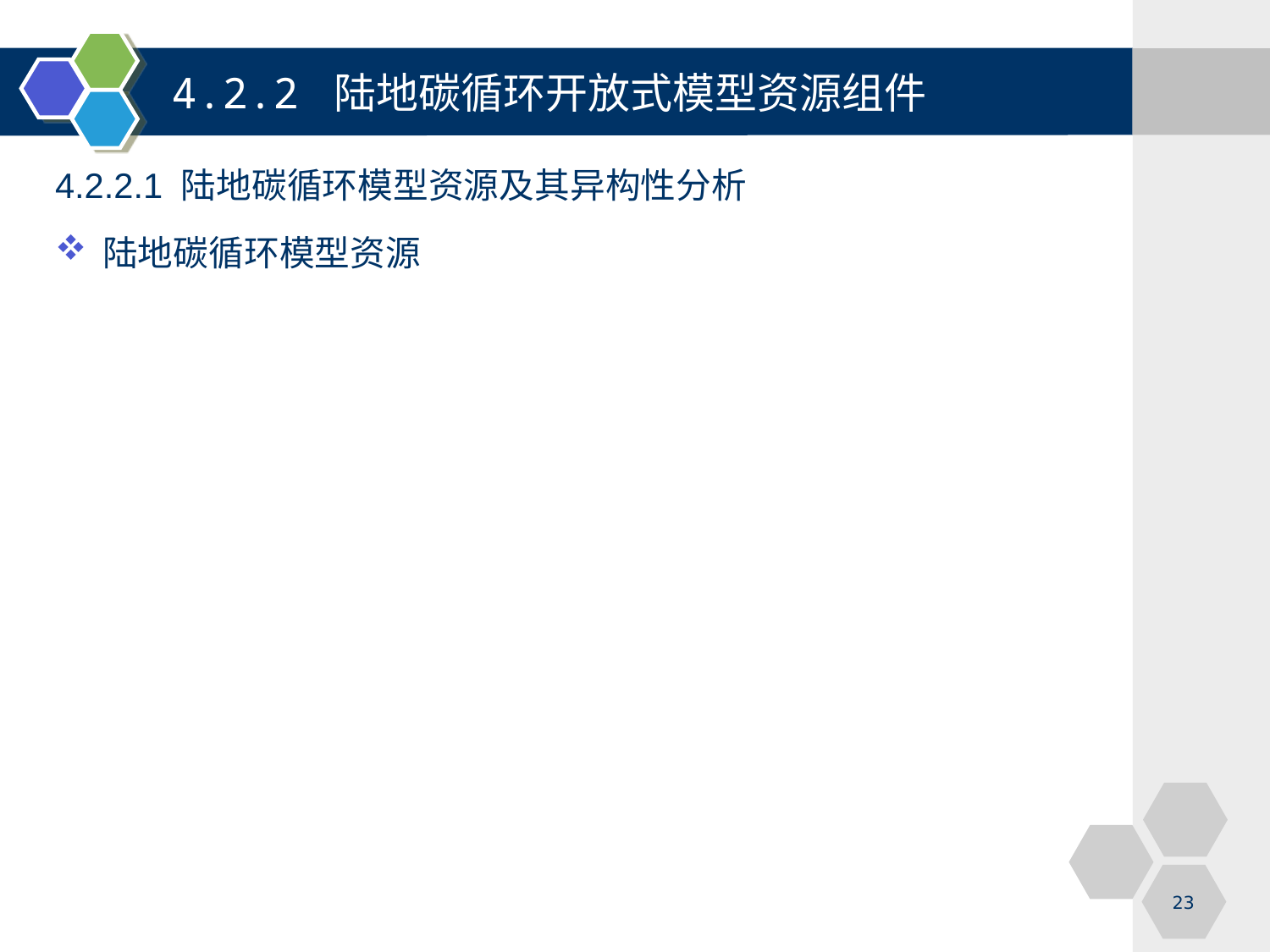

4.2.2 陆地碳循环开放式模型资源组件
4.2.2.1 陆地碳循环模型资源及其异构性分析
陆地碳循环模型资源
23